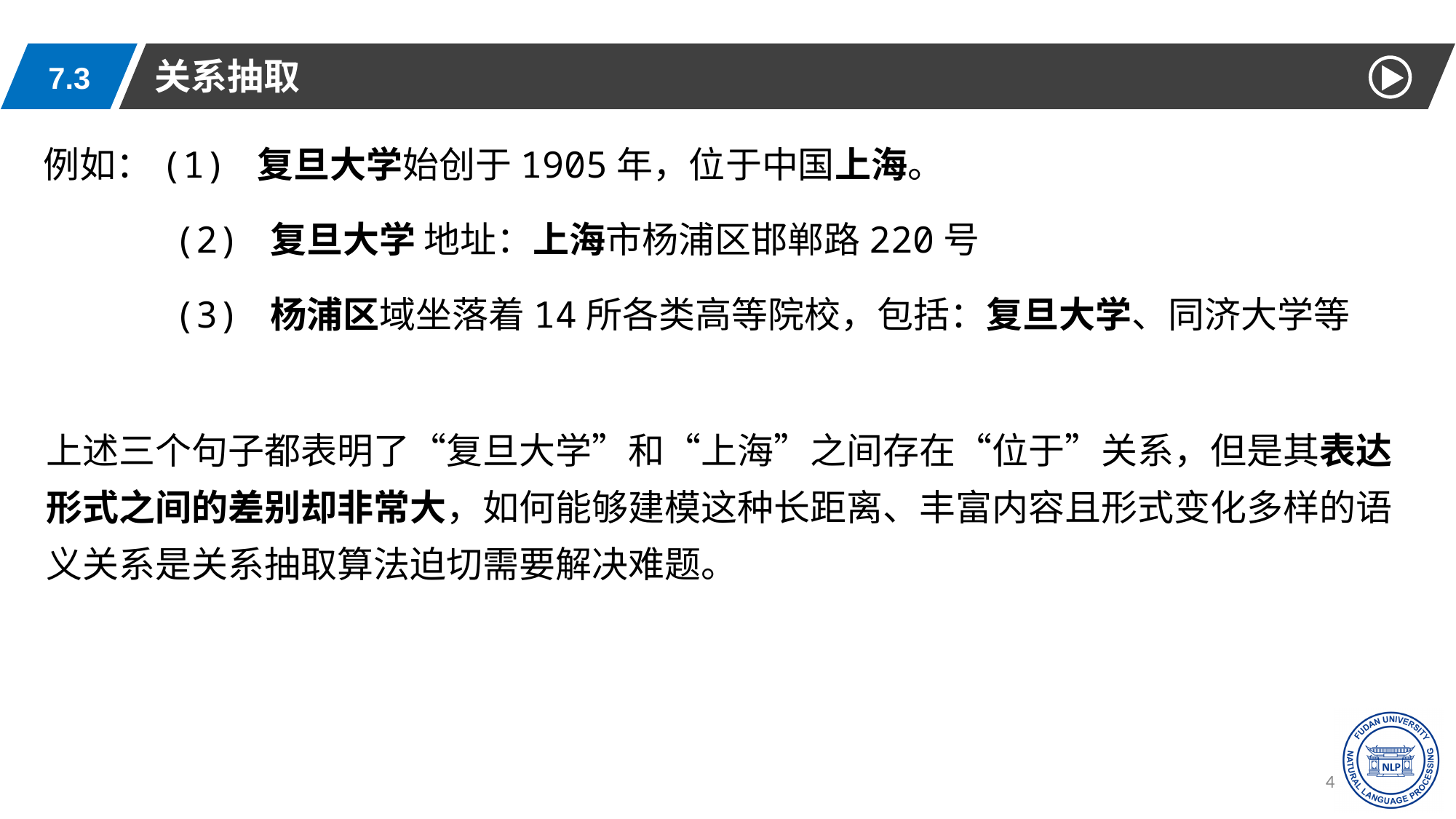

关系抽取
7.3

例如：(1) 复旦大学始创于1905年，位于中国上海。
      (2) 复旦大学 地址：上海市杨浦区邯郸路220号
      (3) 杨浦区域坐落着14所各类高等院校，包括：复旦大学、同济大学等
上述三个句子都表明了“复旦大学”和“上海”之间存在“位于”关系，但是其表达形式之间的差别却非常大，如何能够建模这种长距离、丰富内容且形式变化多样的语义关系是关系抽取算法迫切需要解决难题。
46